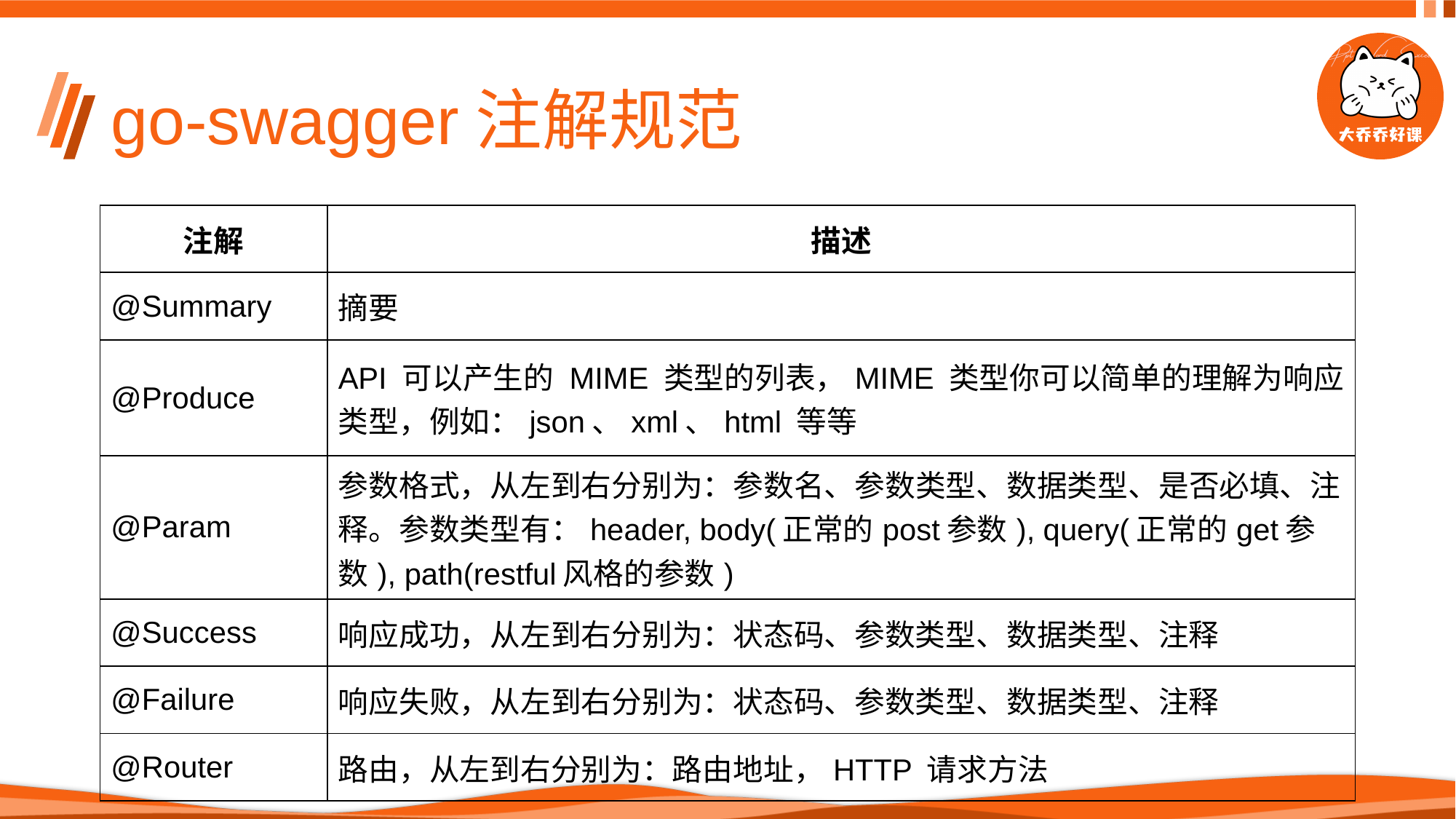

# go-swagger注解规范
| 注解 | 描述 |
| --- | --- |
| @Summary | 摘要 |
| @Produce | API 可以产生的 MIME 类型的列表，MIME 类型你可以简单的理解为响应类型，例如：json、xml、html 等等 |
| @Param | 参数格式，从左到右分别为：参数名、参数类型、数据类型、是否必填、注释。参数类型有：header, body(正常的post参数), query(正常的get参数), path(restful风格的参数) |
| @Success | 响应成功，从左到右分别为：状态码、参数类型、数据类型、注释 |
| @Failure | 响应失败，从左到右分别为：状态码、参数类型、数据类型、注释 |
| @Router | 路由，从左到右分别为：路由地址，HTTP 请求方法 |